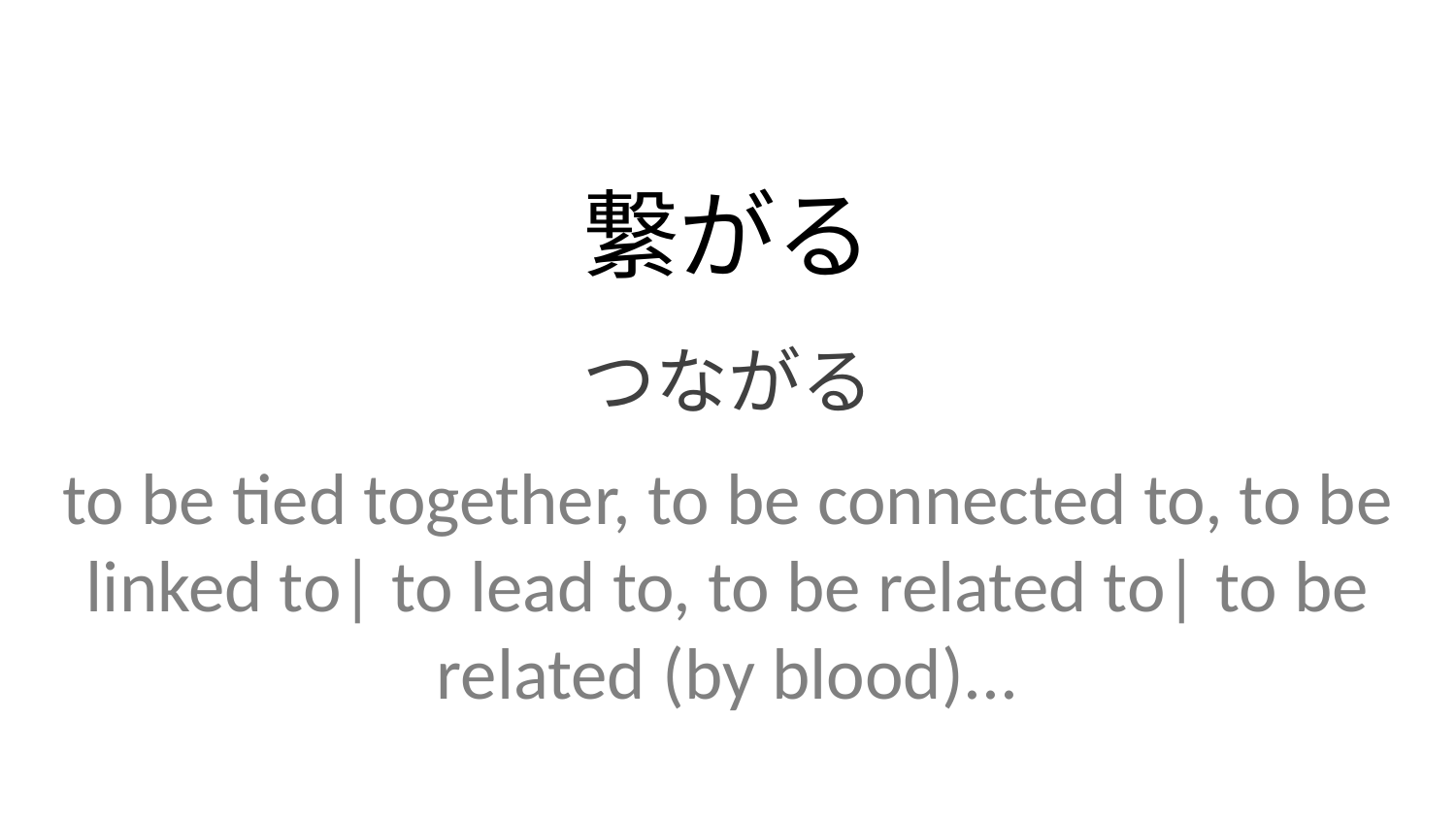

繋がる

つながる
to be tied together, to be connected to, to be linked to| to lead to, to be related to| to be related (by blood)...